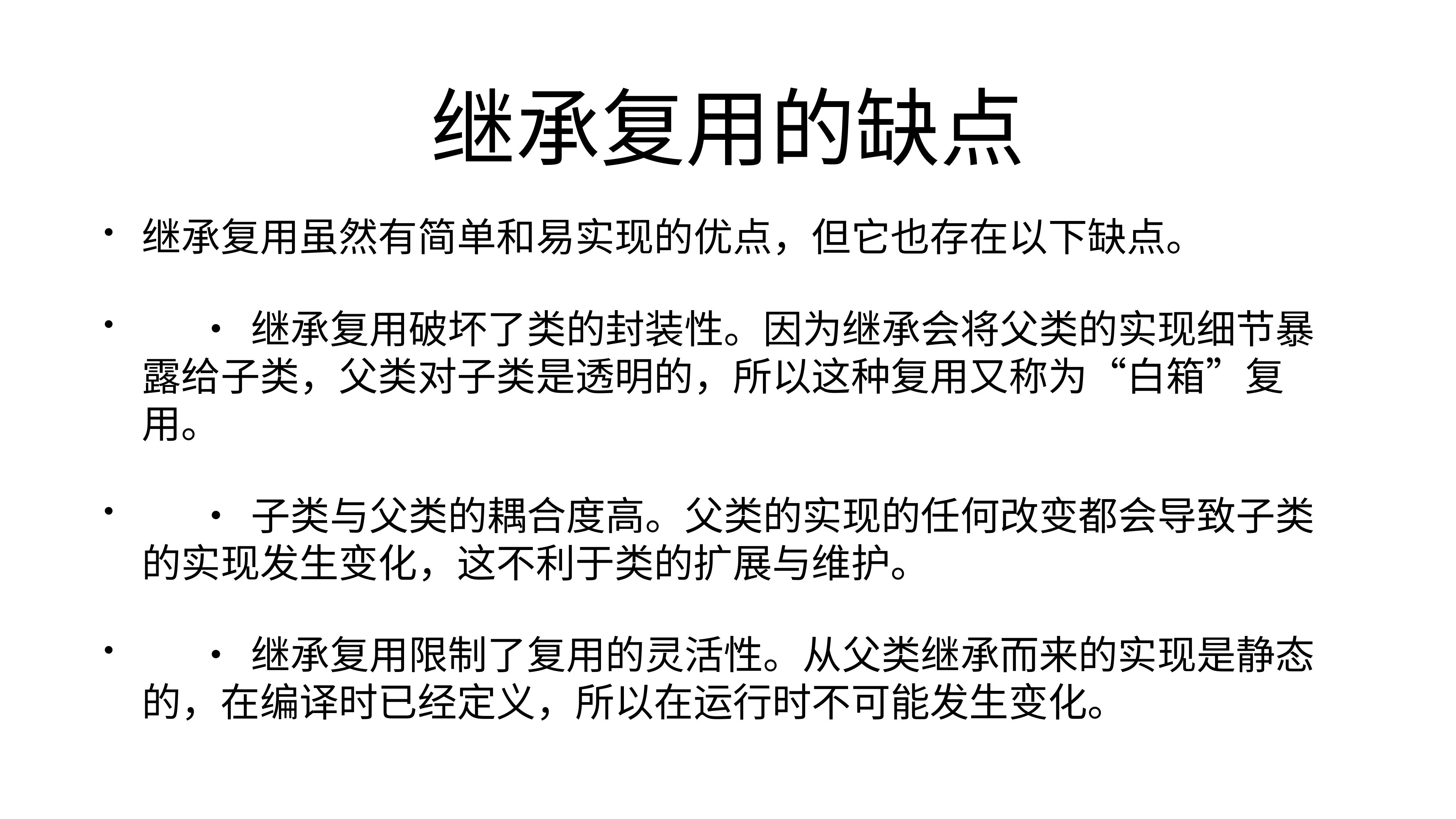

# 继承复用的缺点
继承复用虽然有简单和易实现的优点，但它也存在以下缺点。
	•	继承复用破坏了类的封装性。因为继承会将父类的实现细节暴露给子类，父类对子类是透明的，所以这种复用又称为“白箱”复用。
	•	子类与父类的耦合度高。父类的实现的任何改变都会导致子类的实现发生变化，这不利于类的扩展与维护。
	•	继承复用限制了复用的灵活性。从父类继承而来的实现是静态的，在编译时已经定义，所以在运行时不可能发生变化。